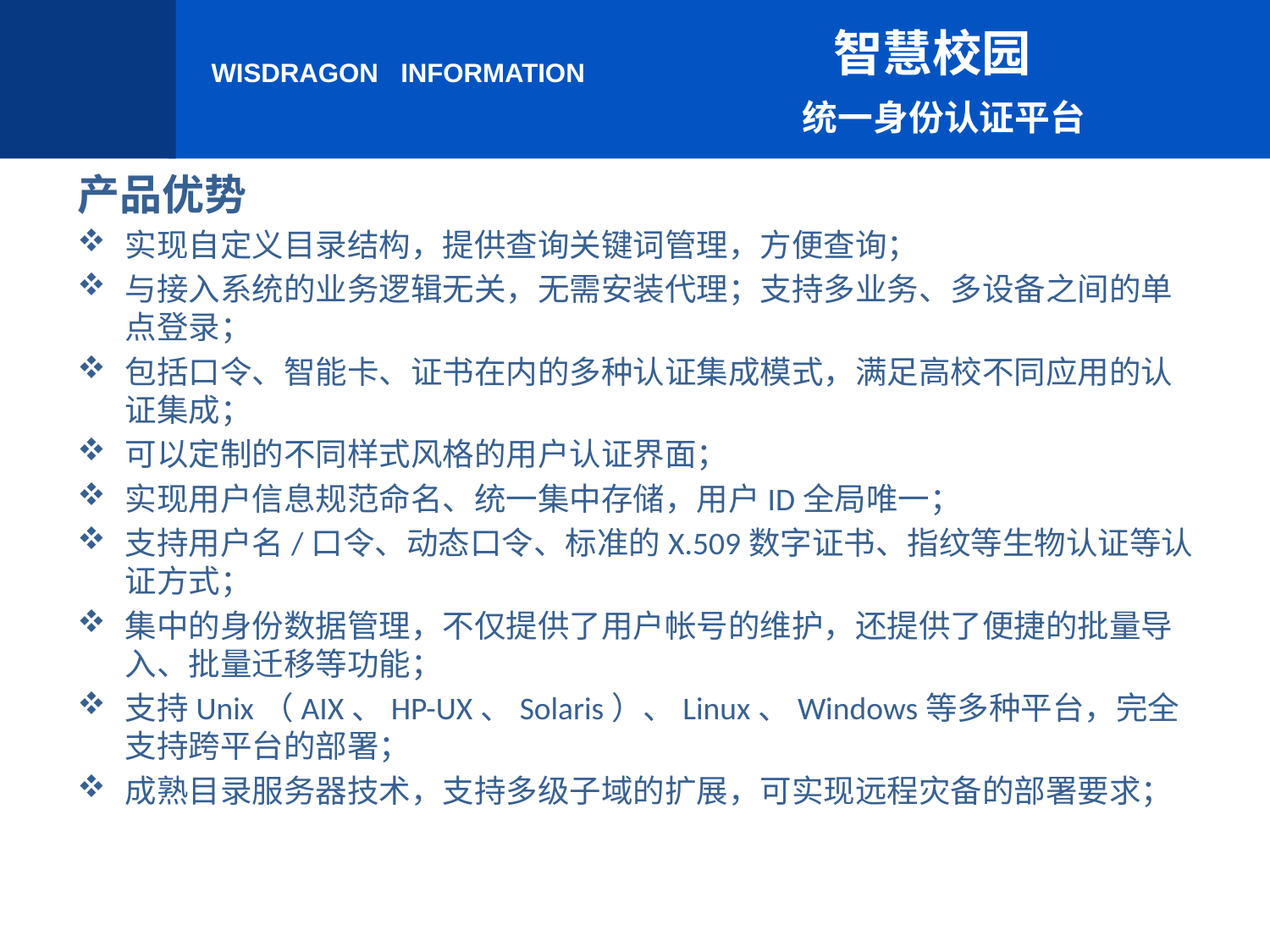

智慧校园
 统一身份认证平台
产品优势
实现自定义目录结构，提供查询关键词管理，方便查询；
与接入系统的业务逻辑无关，无需安装代理；支持多业务、多设备之间的单点登录；
包括口令、智能卡、证书在内的多种认证集成模式，满足高校不同应用的认证集成；
可以定制的不同样式风格的用户认证界面；
实现用户信息规范命名、统一集中存储，用户ID全局唯一；
支持用户名/口令、动态口令、标准的X.509数字证书、指纹等生物认证等认证方式；
集中的身份数据管理，不仅提供了用户帐号的维护，还提供了便捷的批量导入、批量迁移等功能；
支持Unix（AIX、HP-UX、Solaris）、Linux、Windows等多种平台，完全支持跨平台的部署；
成熟目录服务器技术，支持多级子域的扩展，可实现远程灾备的部署要求；